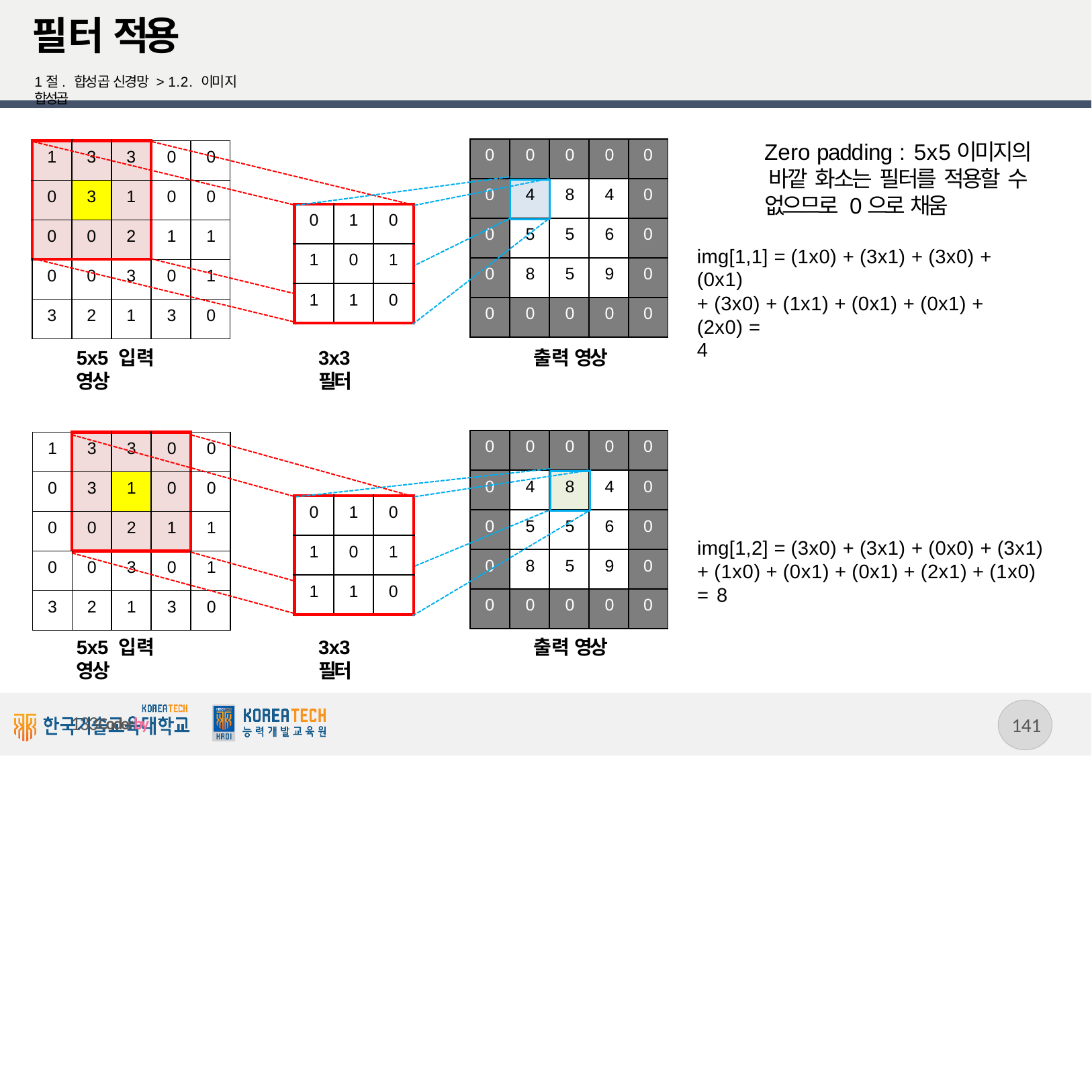

# 필터 적용
1절. 합성곱 신경망 > 1.2. 이미지 합성곱
Zero padding : 5x5이미지의  바깥 화소는 필터를 적용할 수  없으므로 0으로 채움
img[1,1] = (1x0) + (3x1) + (3x0) + (0x1)
+ (3x0) + (1x1) + (0x1) + (0x1) + (2x0) =
4
| 0 | 0 | 0 | 0 | 0 |
| --- | --- | --- | --- | --- |
| 0 | 4 | 8 | 4 | 0 |
| 0 | 5 | 5 | 6 | 0 |
| 0 | 8 | 5 | 9 | 0 |
| 0 | 0 | 0 | 0 | 0 |
| 1 | 3 | 3 | 0 | 0 |
| --- | --- | --- | --- | --- |
| 0 | 3 | 1 | 0 | 0 |
| 0 | 0 | 2 | 1 | 1 |
| 0 | 0 | 3 | 0 | 1 |
| 3 | 2 | 1 | 3 | 0 |

| 0 | 1 | 0 |
| --- | --- | --- |
| 1 | 0 | 1 |
| 1 | 1 | 0 |

5x5 입력 영상
3x3 필터
출력 영상
| 0 | 0 | 0 | 0 | 0 |
| --- | --- | --- | --- | --- |
| 0 | 4 | 8 | 4 | 0 |
| 0 | 5 | 5 | 6 | 0 |
| 0 | 8 | 5 | 9 | 0 |
| 0 | 0 | 0 | 0 | 0 |
| 1 | 3 | 3 | 0 | 0 |
| --- | --- | --- | --- | --- |
| 0 | 3 | 1 | 0 | 0 |
| 0 | 0 | 2 | 1 | 1 |
| 0 | 0 | 3 | 0 | 1 |
| 3 | 2 | 1 | 3 | 0 |

| 0 | 1 | 0 |
| --- | --- | --- |
| 1 | 0 | 1 |
| 1 | 1 | 0 |

img[1,2] = (3x0) + (3x1) + (0x0) + (3x1)
+ (1x0) + (0x1) + (0x1) + (2x1) + (1x0) =  8
5x5 입력 영상
3x3 필터
출력 영상
141
133Coderby